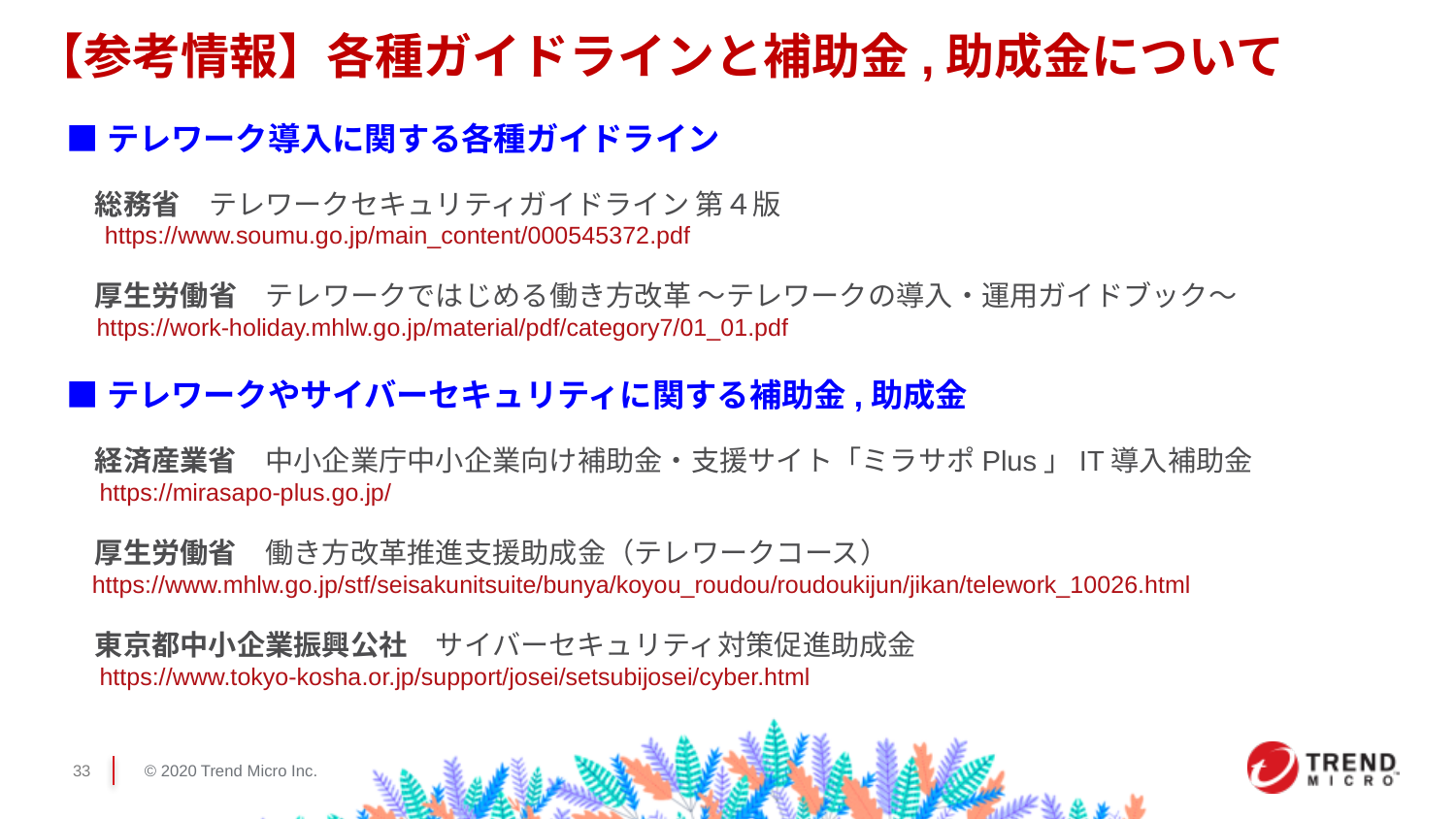

【参考情報】各種ガイドラインと補助金,助成金について
■テレワーク導入に関する各種ガイドライン

　総務省　テレワークセキュリティガイドライン 第４版
 　https://www.soumu.go.jp/main_content/000545372.pdf

　厚生労働省　テレワークではじめる働き方改革 ～テレワークの導入・運用ガイドブック～
　https://work-holiday.mhlw.go.jp/material/pdf/category7/01_01.pdf

■テレワークやサイバーセキュリティに関する補助金,助成金

　経済産業省　中小企業庁中小企業向け補助金・支援サイト「ミラサポPlus」IT導入補助金
　 https://mirasapo-plus.go.jp/

　厚生労働省　働き方改革推進支援助成金（テレワークコース）
    https://www.mhlw.go.jp/stf/seisakunitsuite/bunya/koyou_roudou/roudoukijun/jikan/telework_10026.html

　東京都中小企業振興公社　サイバーセキュリティ対策促進助成金
　 https://www.tokyo-kosha.or.jp/support/josei/setsubijosei/cyber.html